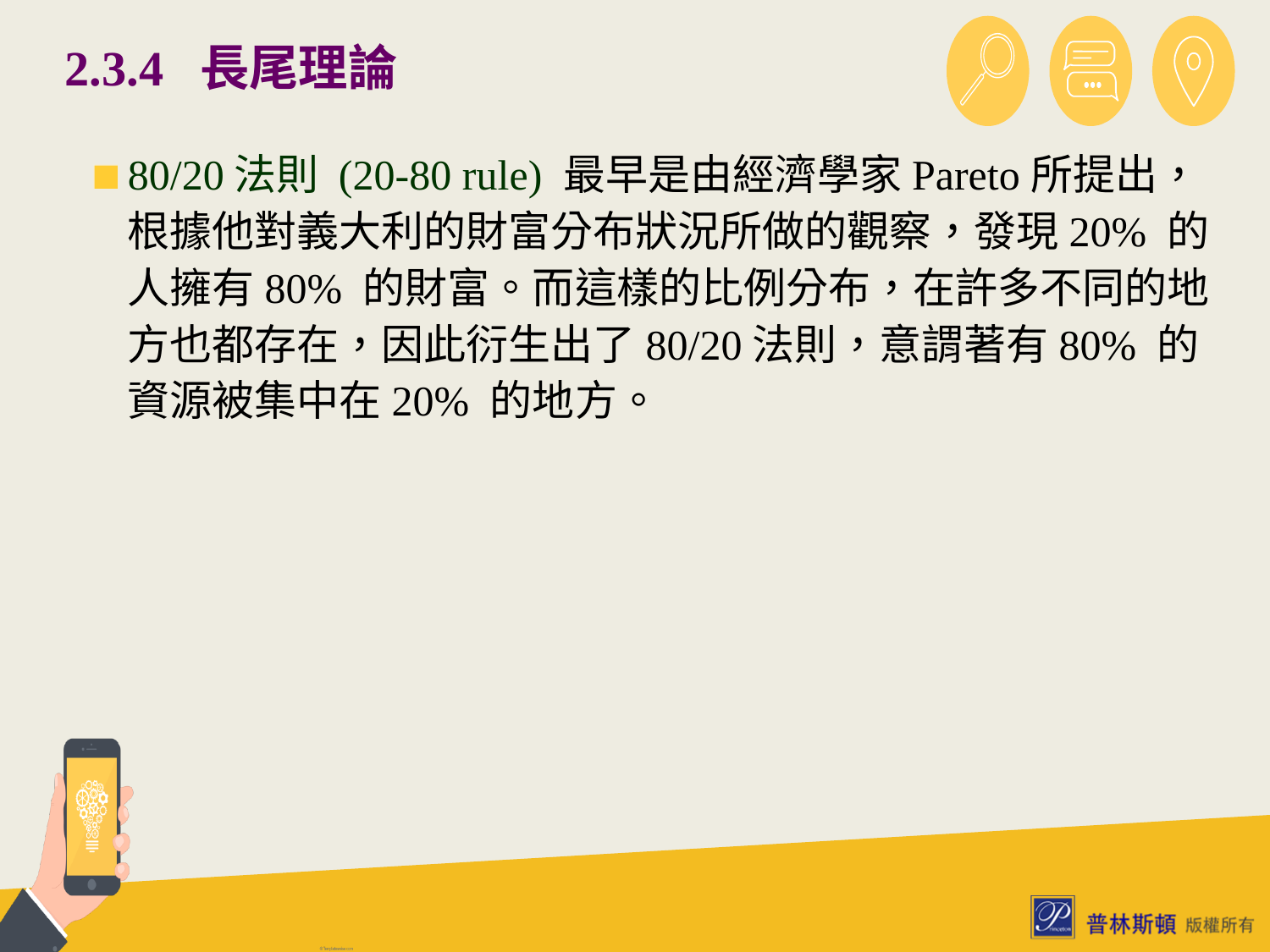

# 2.3.4  長尾理論
80/20法則 (20-80 rule) 最早是由經濟學家Pareto所提出，根據他對義大利的財富分布狀況所做的觀察，發現20% 的人擁有80% 的財富。而這樣的比例分布，在許多不同的地方也都存在，因此衍生出了80/20法則，意謂著有80% 的資源被集中在20% 的地方。